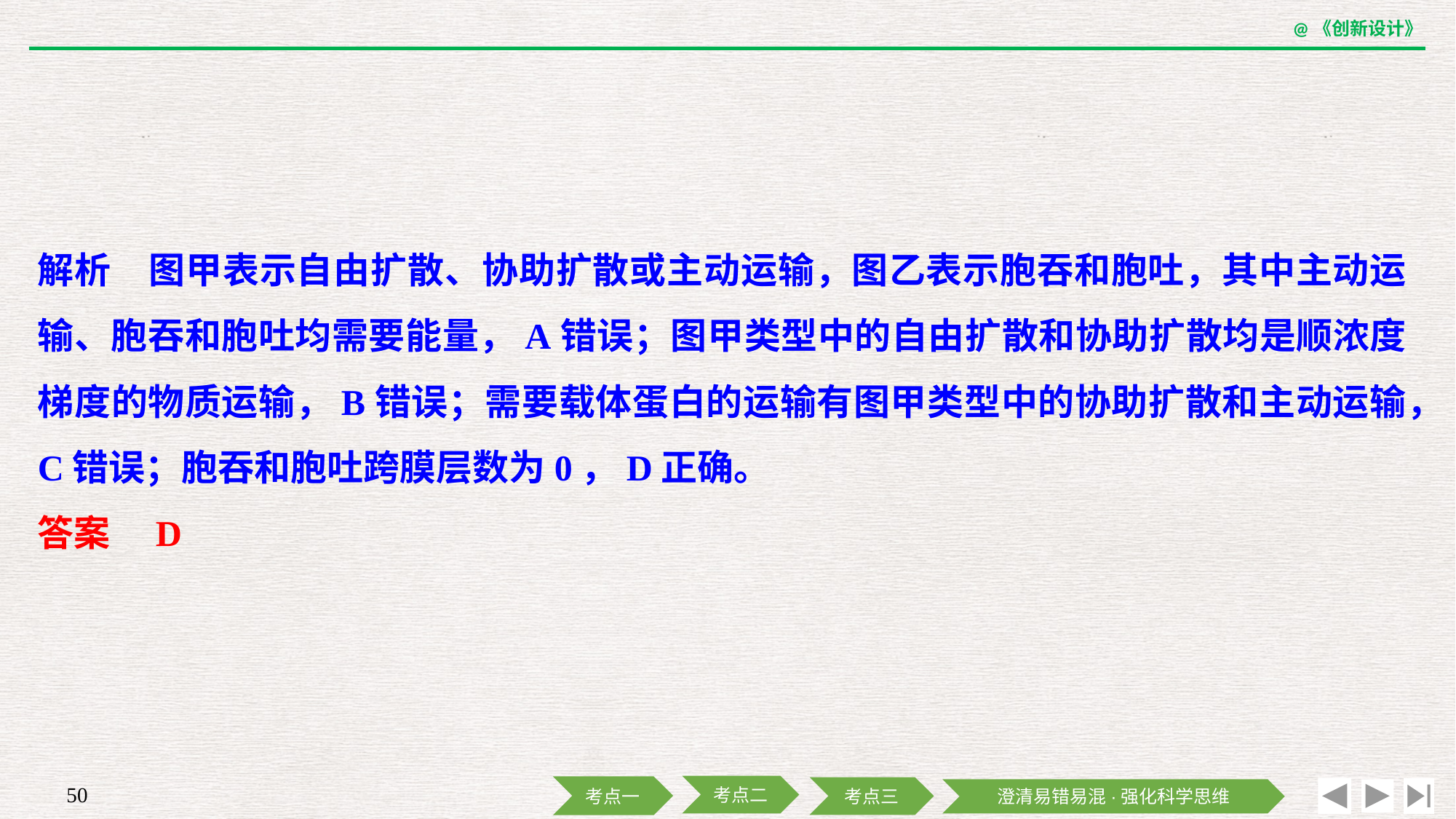

解析　图甲表示自由扩散、协助扩散或主动运输，图乙表示胞吞和胞吐，其中主动运输、胞吞和胞吐均需要能量，A错误；图甲类型中的自由扩散和协助扩散均是顺浓度梯度的物质运输，B错误；需要载体蛋白的运输有图甲类型中的协助扩散和主动运输，C错误；胞吞和胞吐跨膜层数为0，D正确。
答案　D